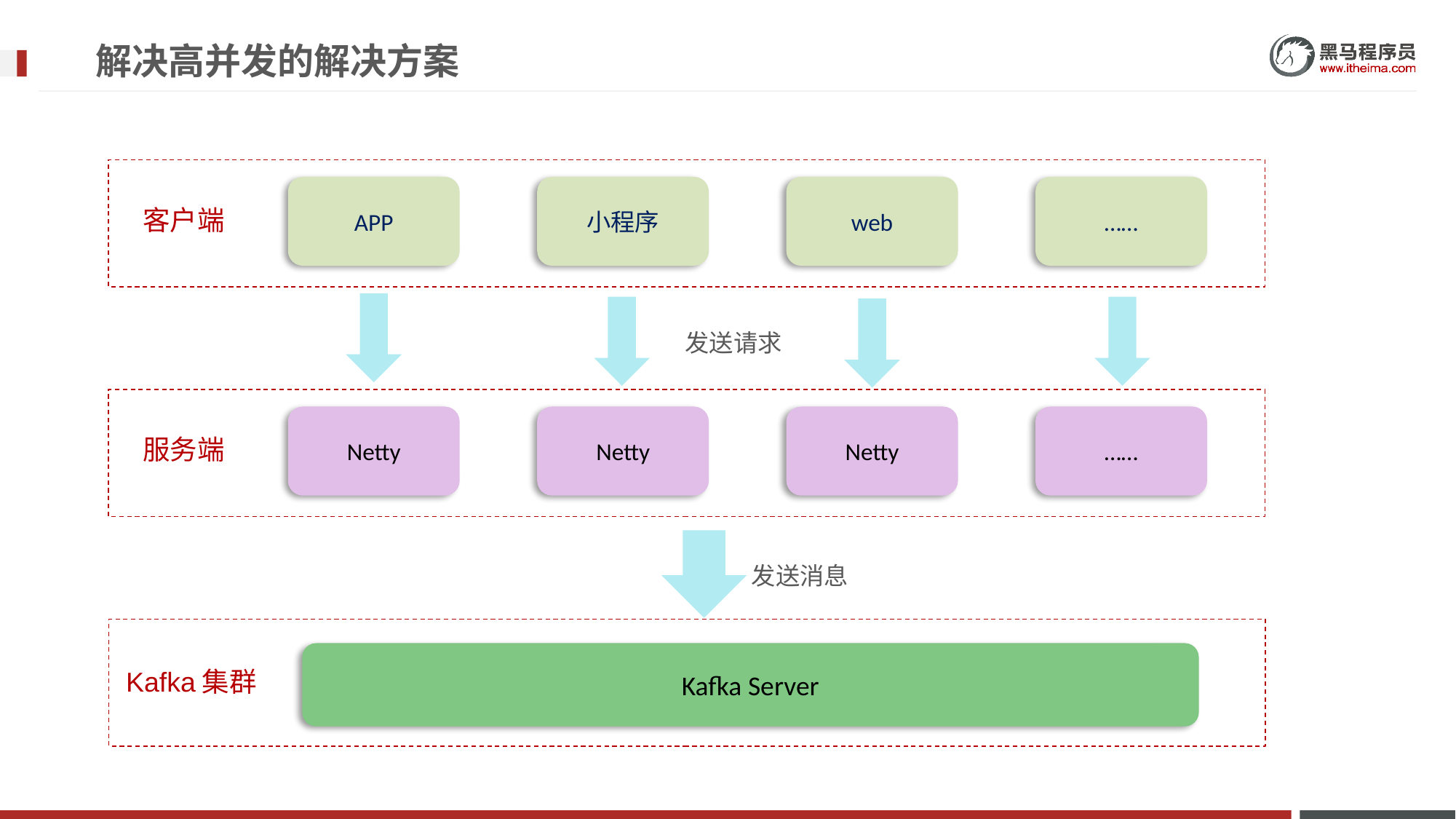

# 解决高并发的解决方案

APP
小程序
web
……
客户端

发送请求

Netty
Netty
Netty
……
服务端

发送消息

Kafka集群
Kafka Server